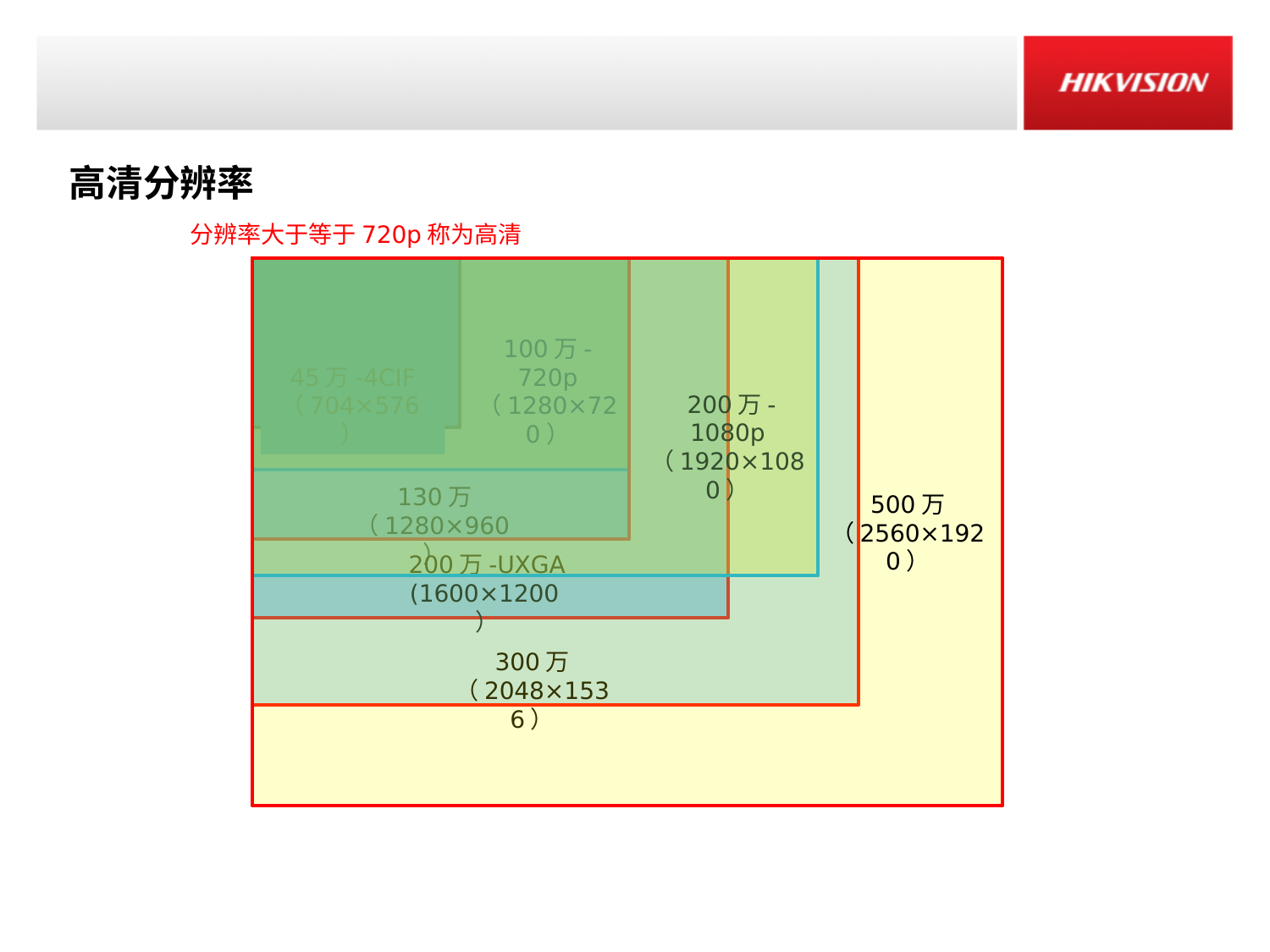

高清分辨率
分辨率大于等于720p称为高清

200万-UXGA
(1600×1200）

500万
（2560×1920）

130万
（1280×960）

45万-4CIF
（704×576）

300万
（2048×1536）

100万-720p
（1280×720）

 200万-1080p
（1920×1080）